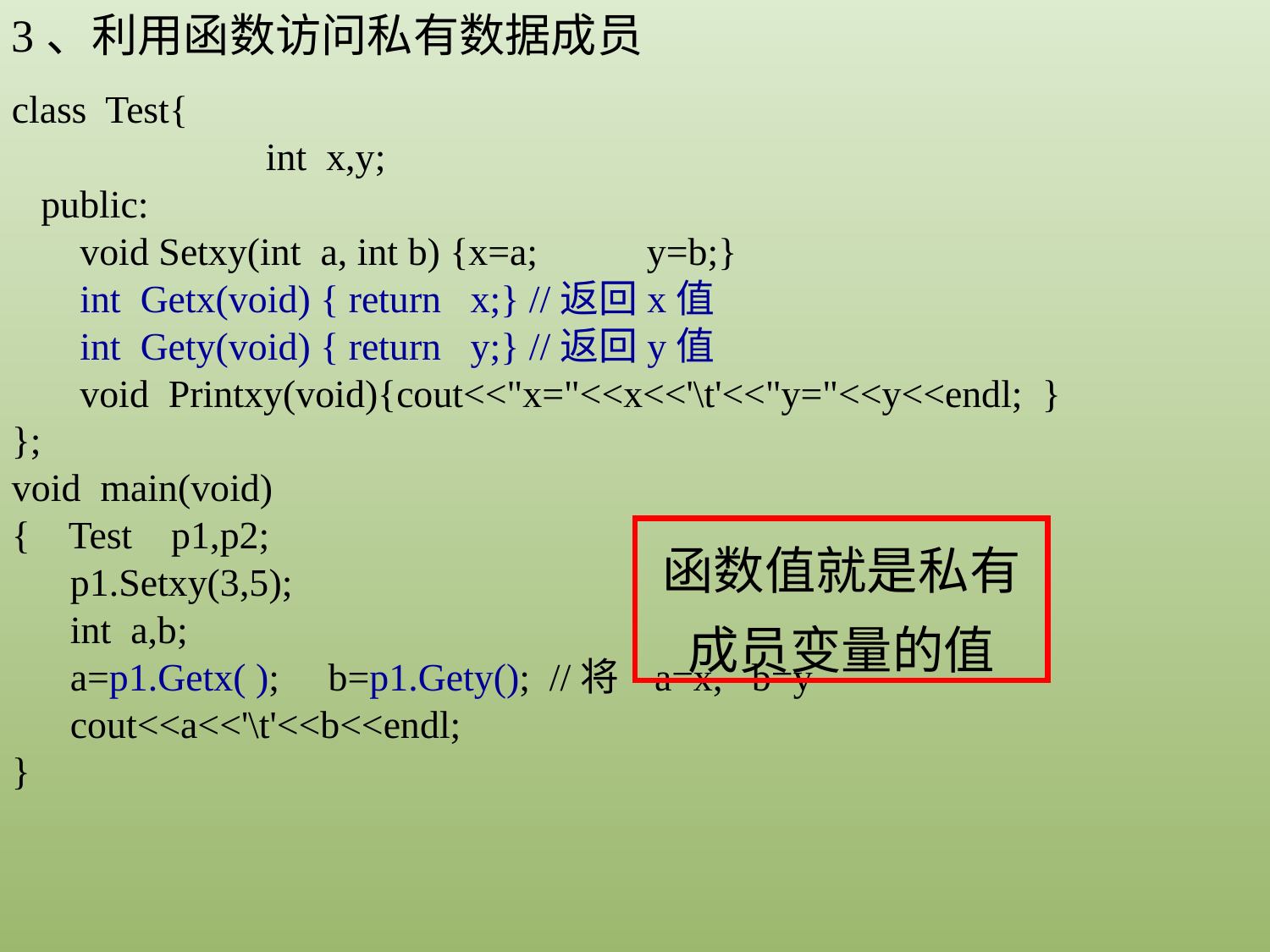

3、利用函数访问私有数据成员
class  Test{
		int  x,y;
   public:
       void Setxy(int  a, int b) {x=a;	y=b;}
       int  Getx(void) { return   x;} //返回x值
       int  Gety(void) { return   y;} //返回y值
       void  Printxy(void){cout<<"x="<<x<<'\t'<<"y="<<y<<endl;  }
};
void  main(void)
{    Test    p1,p2;
      p1.Setxy(3,5);
      int  a,b;
      a=p1.Getx( );     b=p1.Gety();  //将   a=x,   b=y
      cout<<a<<'\t'<<b<<endl;
}
函数值就是私有成员变量的值
627